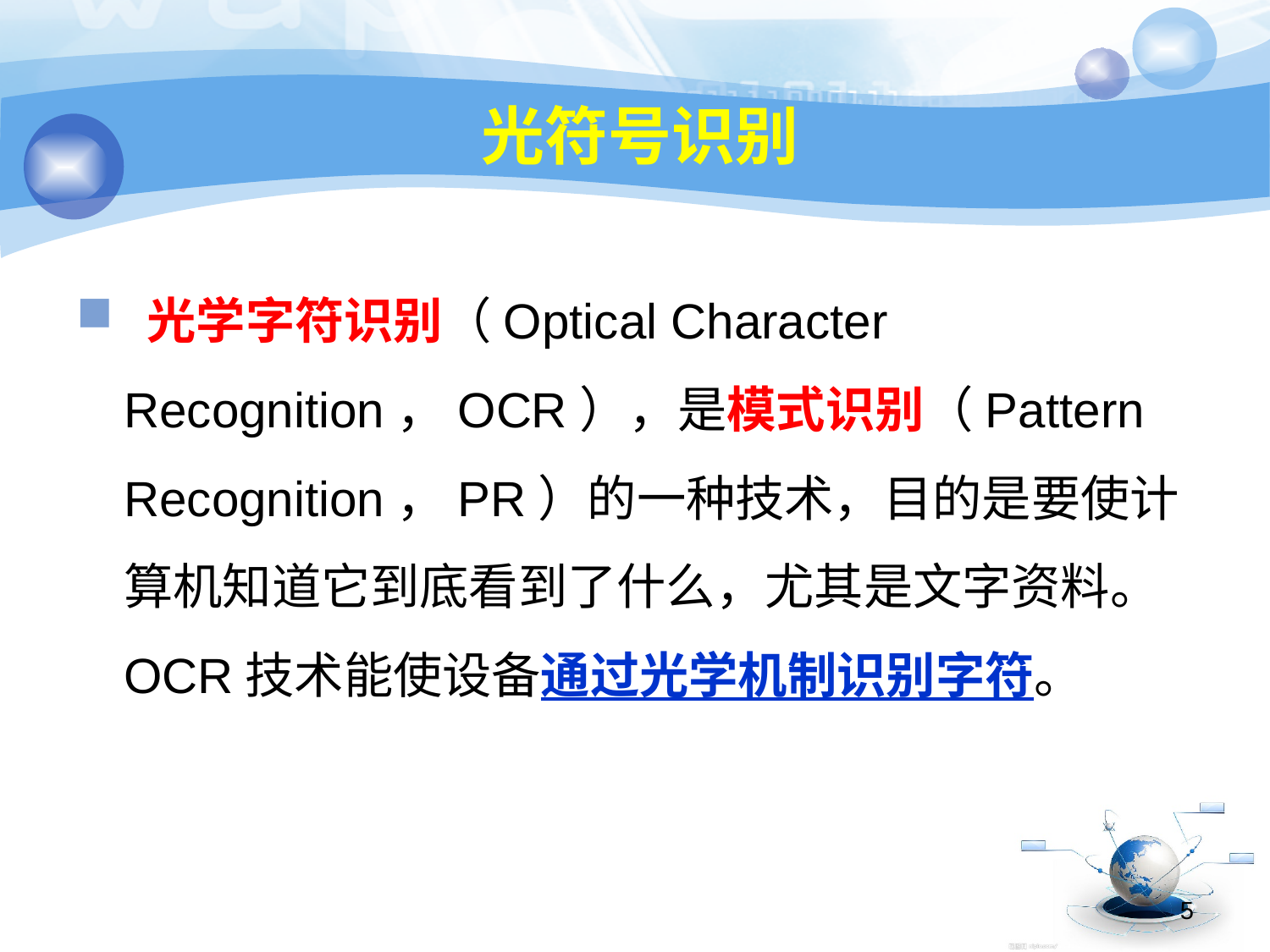

# 光符号识别
 光学字符识别（Optical Character Recognition，OCR），是模式识别（Pattern Recognition，PR）的一种技术，目的是要使计算机知道它到底看到了什么，尤其是文字资料。OCR技术能使设备通过光学机制识别字符。
5